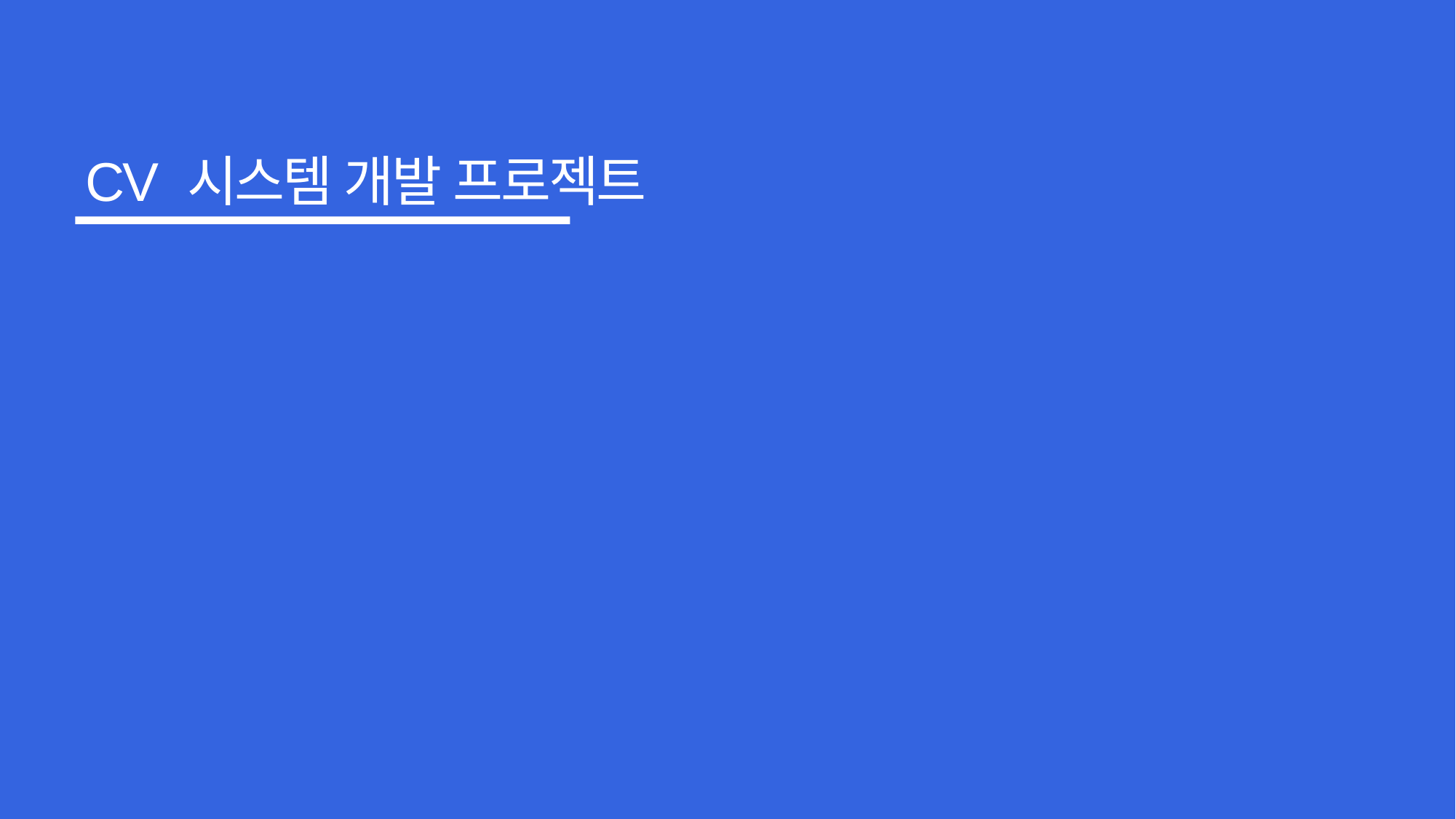

CV 시스템 개발 프로젝트

라즈베리파이 환경에서의 컴퓨터 비전 시스템 개발
20181071 컴퓨터공학과 정민수